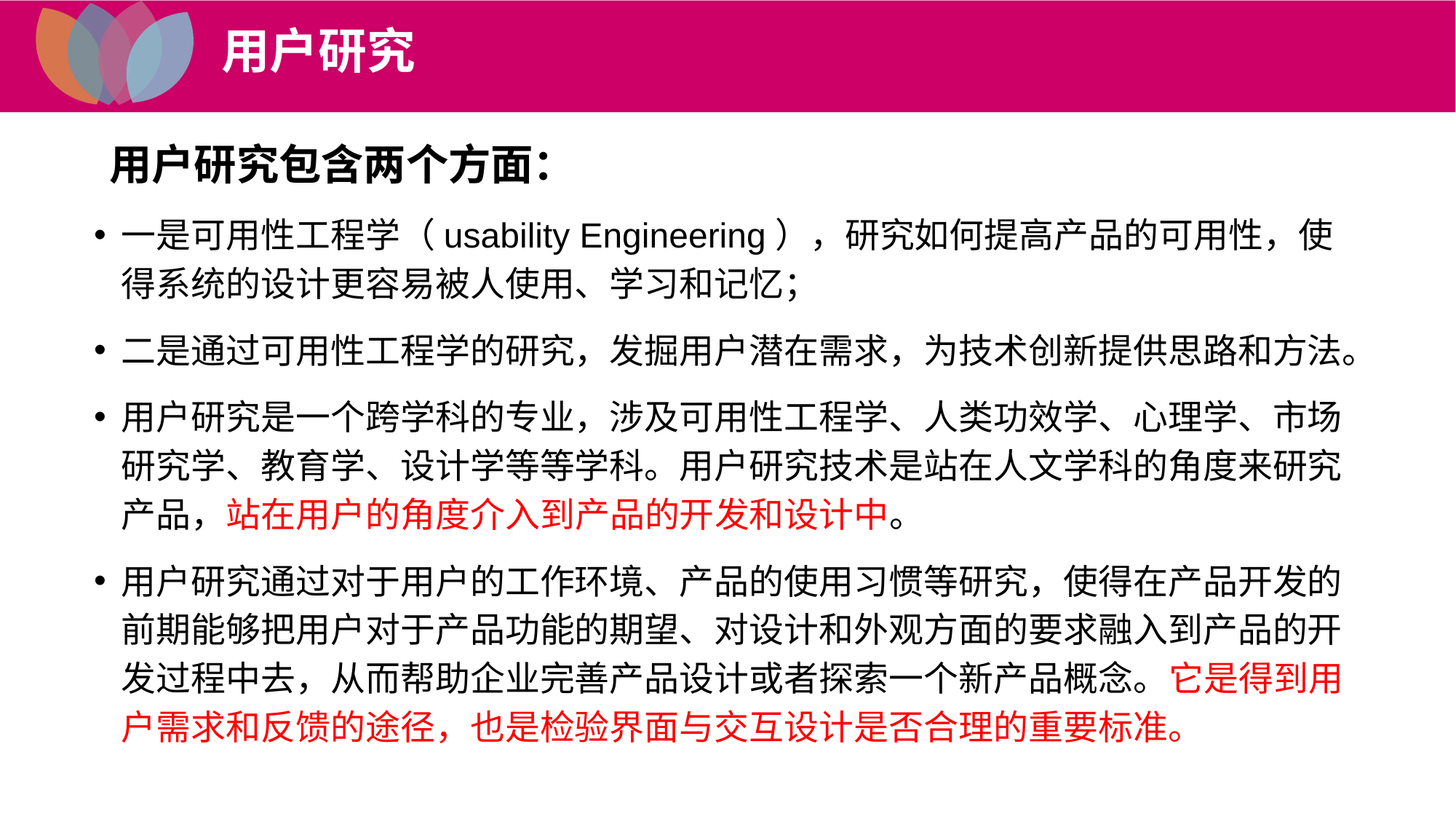

用户研究
 用户研究包含两个方面：
一是可用性工程学（usability Engineering），研究如何提高产品的可用性，使得系统的设计更容易被人使用、学习和记忆；
二是通过可用性工程学的研究，发掘用户潜在需求，为技术创新提供思路和方法。
用户研究是一个跨学科的专业，涉及可用性工程学、人类功效学、心理学、市场研究学、教育学、设计学等等学科。用户研究技术是站在人文学科的角度来研究产品，站在用户的角度介入到产品的开发和设计中。
用户研究通过对于用户的工作环境、产品的使用习惯等研究，使得在产品开发的前期能够把用户对于产品功能的期望、对设计和外观方面的要求融入到产品的开发过程中去，从而帮助企业完善产品设计或者探索一个新产品概念。它是得到用户需求和反馈的途径，也是检验界面与交互设计是否合理的重要标准。